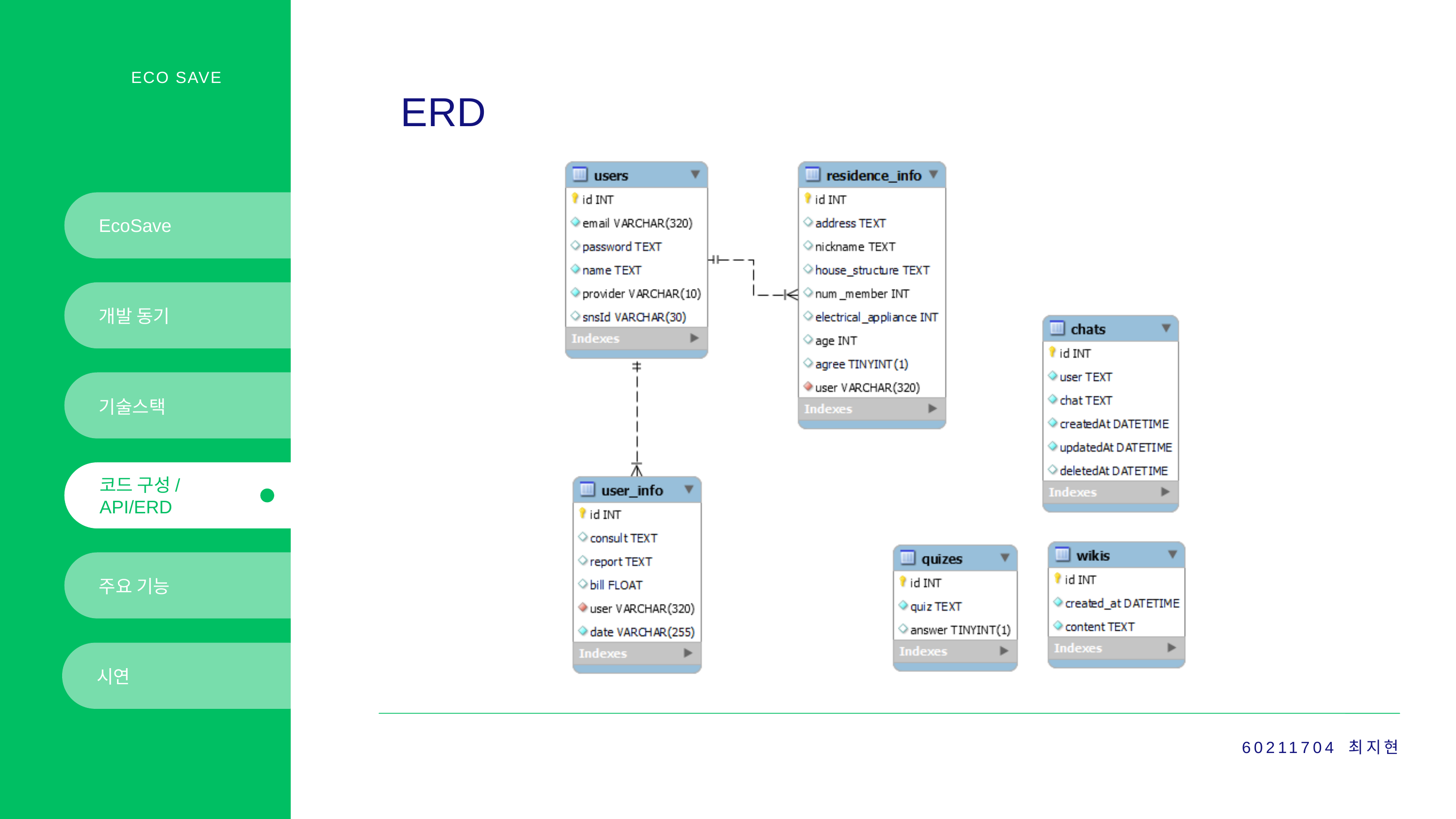

ECO SAVE
ERD

EcoSave

개발 동기

기술스택

코드 구성/
API/ERD

주요 기능

시연

60211704 최지현